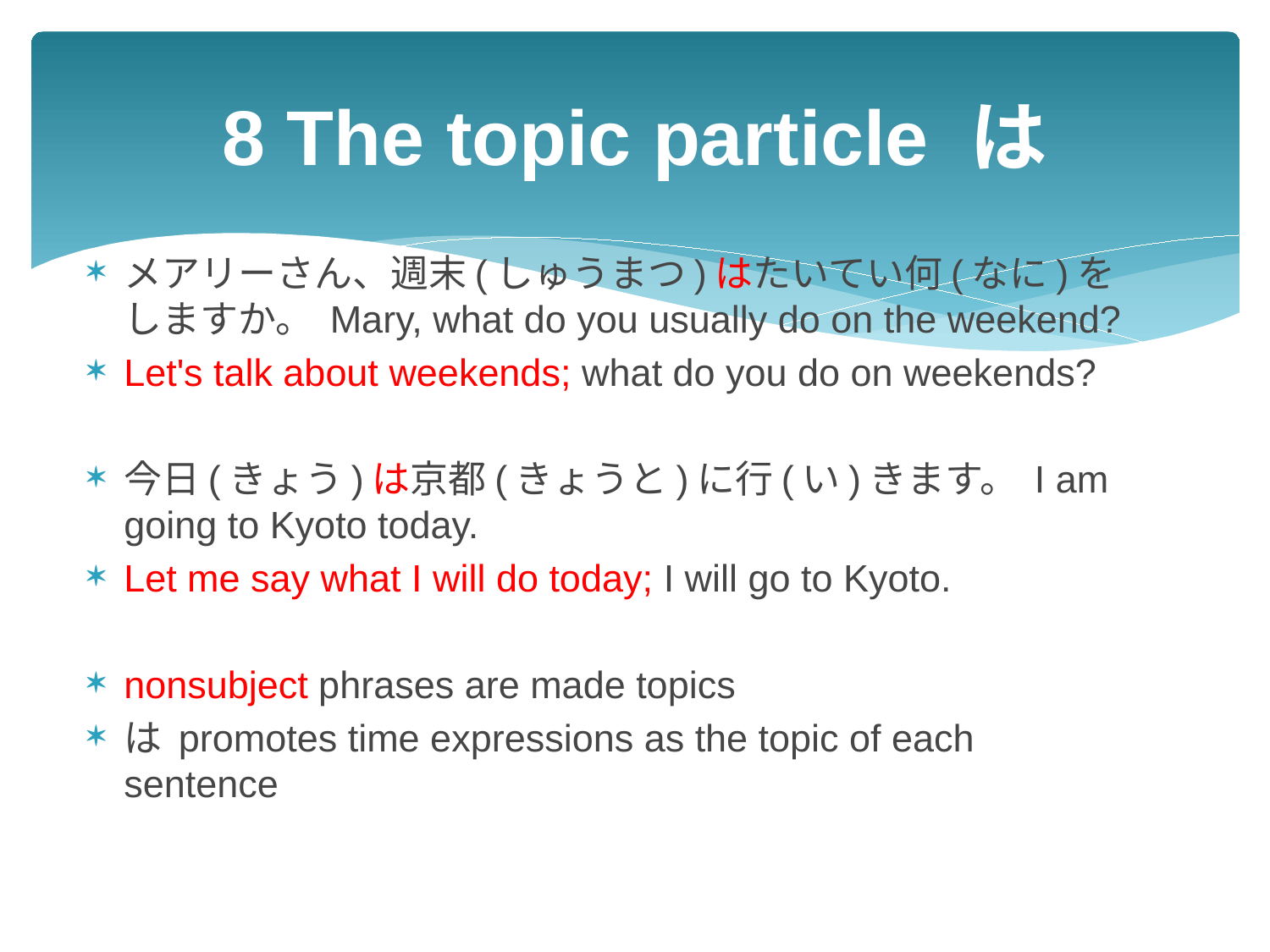

# 8 The topic particle は
メアリーさん、週末(しゅうまつ)はたいてい何(なに)をしますか。 Mary, what do you usually do on the weekend?
Let's talk about weekends; what do you do on weekends?

今日(きょう)は京都(きょうと)に行(い)きます。 I am going to Kyoto today.
Let me say what I will do today; I will go to Kyoto.

nonsubject phrases are made topics
は promotes time expressions as the topic of each sentence